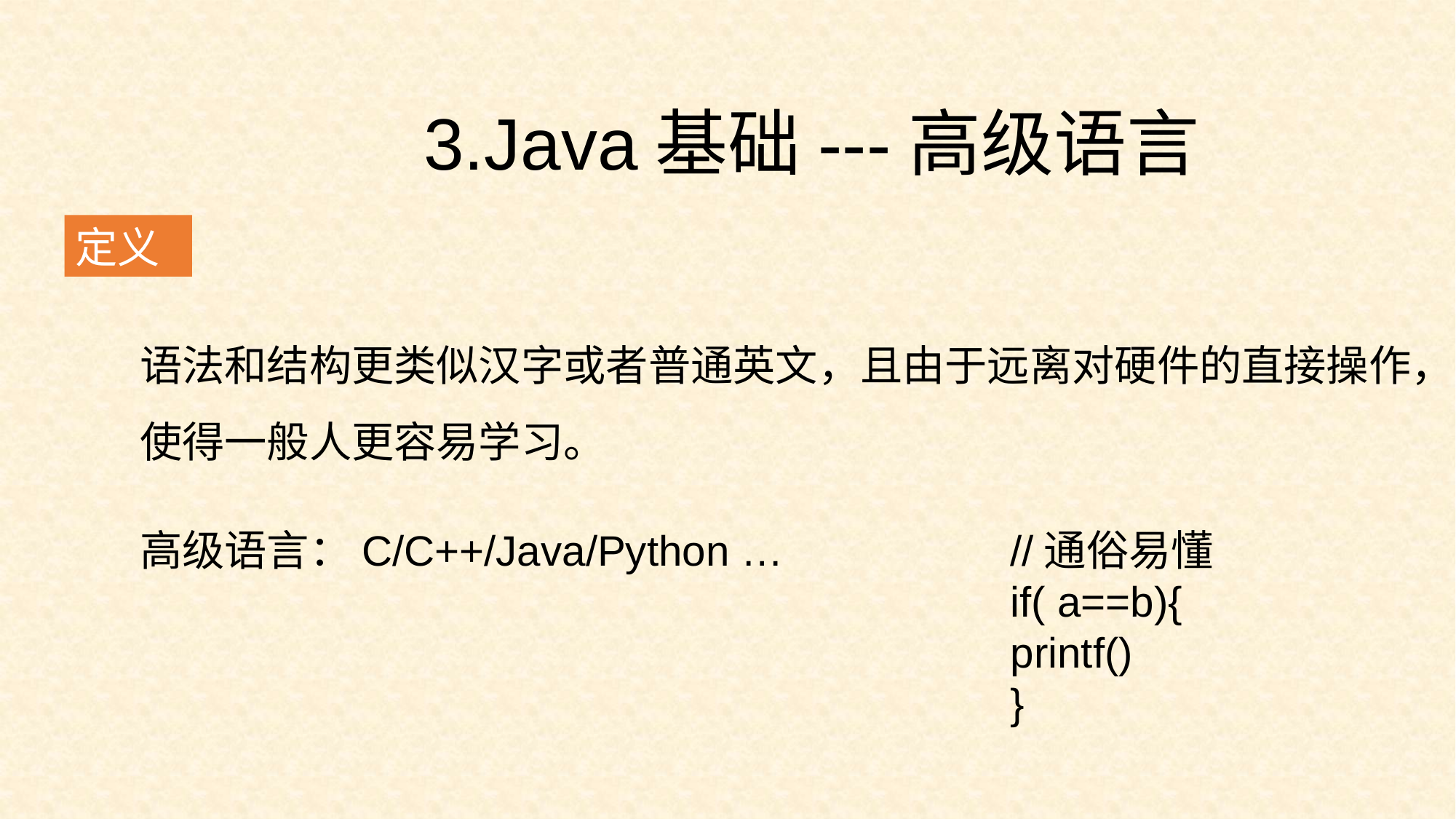

3.Java基础---高级语言
定义
语法和结构更类似汉字或者普通英文，且由于远离对硬件的直接操作，使得一般人更容易学习。
高级语言：C/C++/Java/Python …

//通俗易懂
if( a==b){
printf()
}